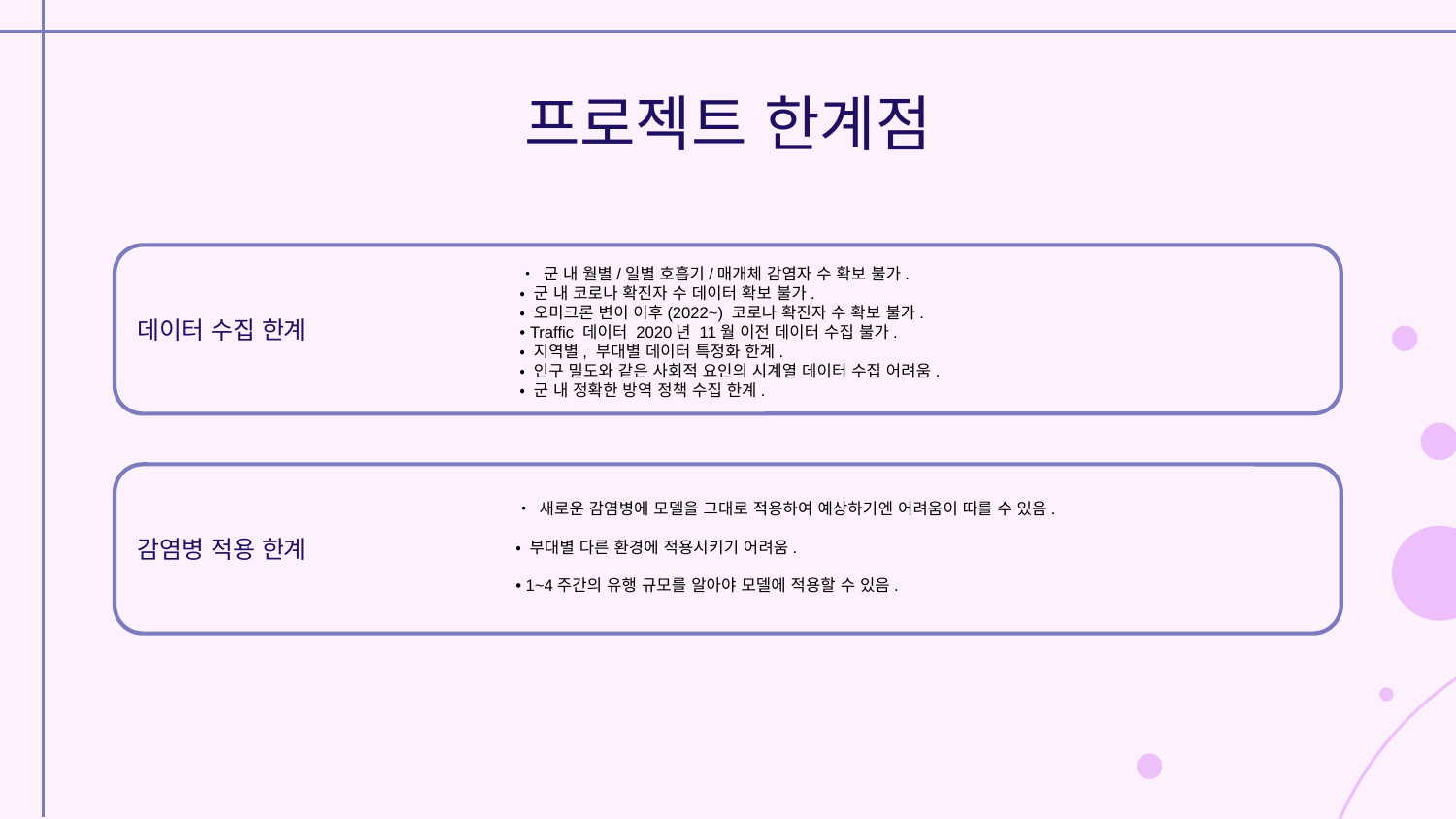

# 프로젝트 한계점
데이터 수집 한계
• 군 내 월별/일별 호흡기/매개체 감염자 수 확보 불가.
• 군 내 코로나 확진자 수 데이터 확보 불가.
• 오미크론 변이 이후(2022~) 코로나 확진자 수 확보 불가.
• Traffic 데이터 2020년 11월 이전 데이터 수집 불가.
• 지역별, 부대별 데이터 특정화 한계.
• 인구 밀도와 같은 사회적 요인의 시계열 데이터 수집 어려움.
• 군 내 정확한 방역 정책 수집 한계.
감염병 적용 한계
• 새로운 감염병에 모델을 그대로 적용하여 예상하기엔 어려움이 따를 수 있음.

• 부대별 다른 환경에 적용시키기 어려움.

• 1~4주간의 유행 규모를 알아야 모델에 적용할 수 있음.